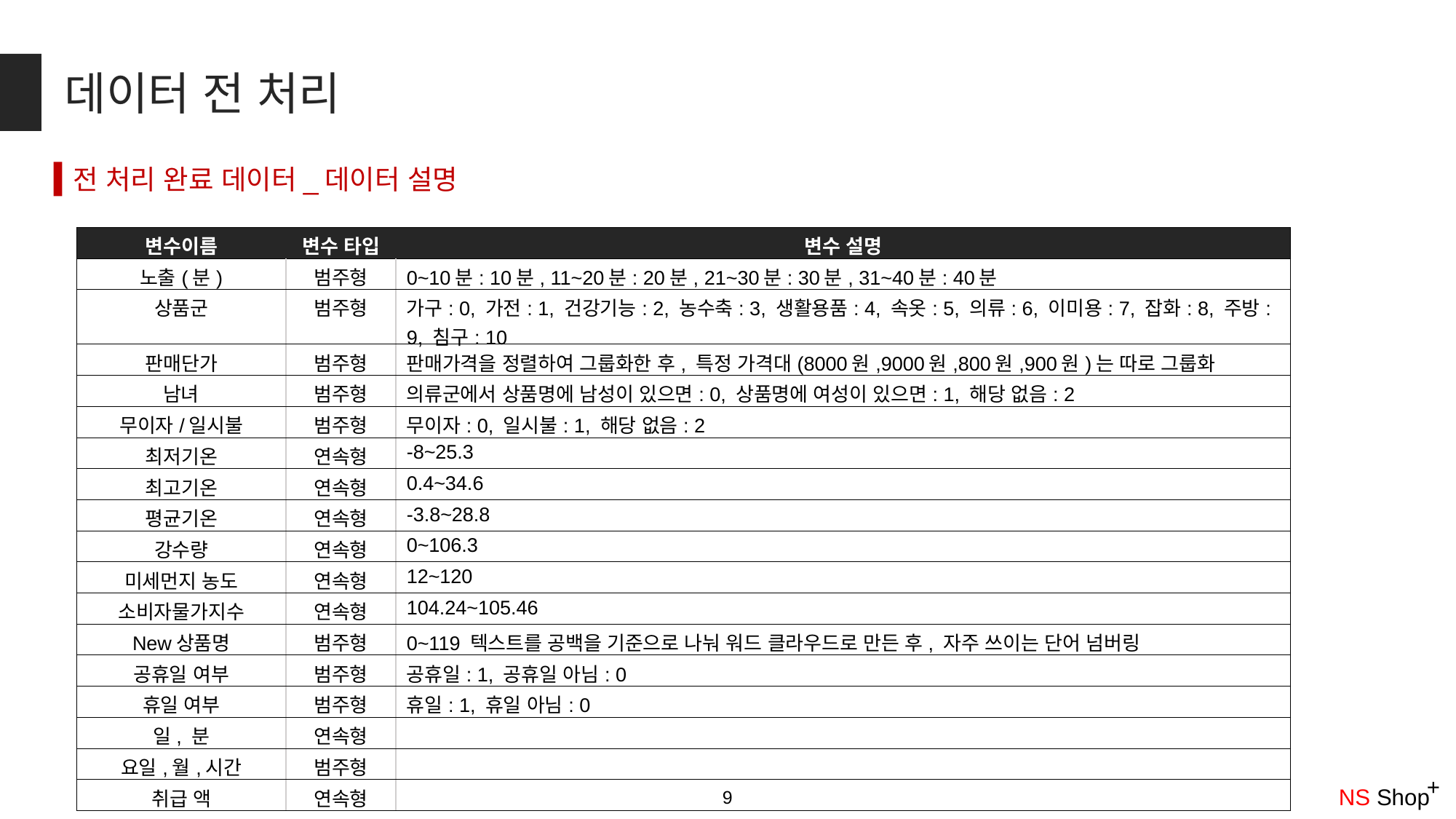

데이터 전 처리
전 처리 완료 데이터_데이터 설명

| 변수이름 | 변수 타입 | 변수 설명 |
| --- | --- | --- |
| 노출(분) | 범주형 | 0~10분: 10분, 11~20분: 20분, 21~30분: 30분, 31~40분: 40분 |
| 상품군 | 범주형 | 가구: 0, 가전: 1, 건강기능: 2, 농수축: 3, 생활용품: 4, 속옷: 5, 의류: 6, 이미용: 7, 잡화: 8, 주방: 9, 침구: 10 |
| 판매단가 | 범주형 | 판매가격을 정렬하여 그룹화한 후, 특정 가격대(8000원,9000원,800원,900원)는 따로 그룹화 |
| 남녀 | 범주형 | 의류군에서 상품명에 남성이 있으면: 0, 상품명에 여성이 있으면: 1, 해당 없음: 2 |
| 무이자/일시불 | 범주형 | 무이자: 0, 일시불: 1, 해당 없음: 2 |
| 최저기온 | 연속형 | -8~25.3 |
| 최고기온 | 연속형 | 0.4~34.6 |
| 평균기온 | 연속형 | -3.8~28.8 |
| 강수량 | 연속형 | 0~106.3 |
| 미세먼지 농도 | 연속형 | 12~120 |
| 소비자물가지수 | 연속형 | 104.24~105.46 |
| New상품명 | 범주형 | 0~119 텍스트를 공백을 기준으로 나눠 워드 클라우드로 만든 후, 자주 쓰이는 단어 넘버링 |
| 공휴일 여부 | 범주형 | 공휴일: 1, 공휴일 아님: 0 |
| 휴일 여부 | 범주형 | 휴일: 1, 휴일 아님: 0 |
| 일, 분 | 연속형 |  |
| 요일,월,시간 | 범주형 |  |
| 취급 액 | 연속형 |  |
+
NS Shop
9